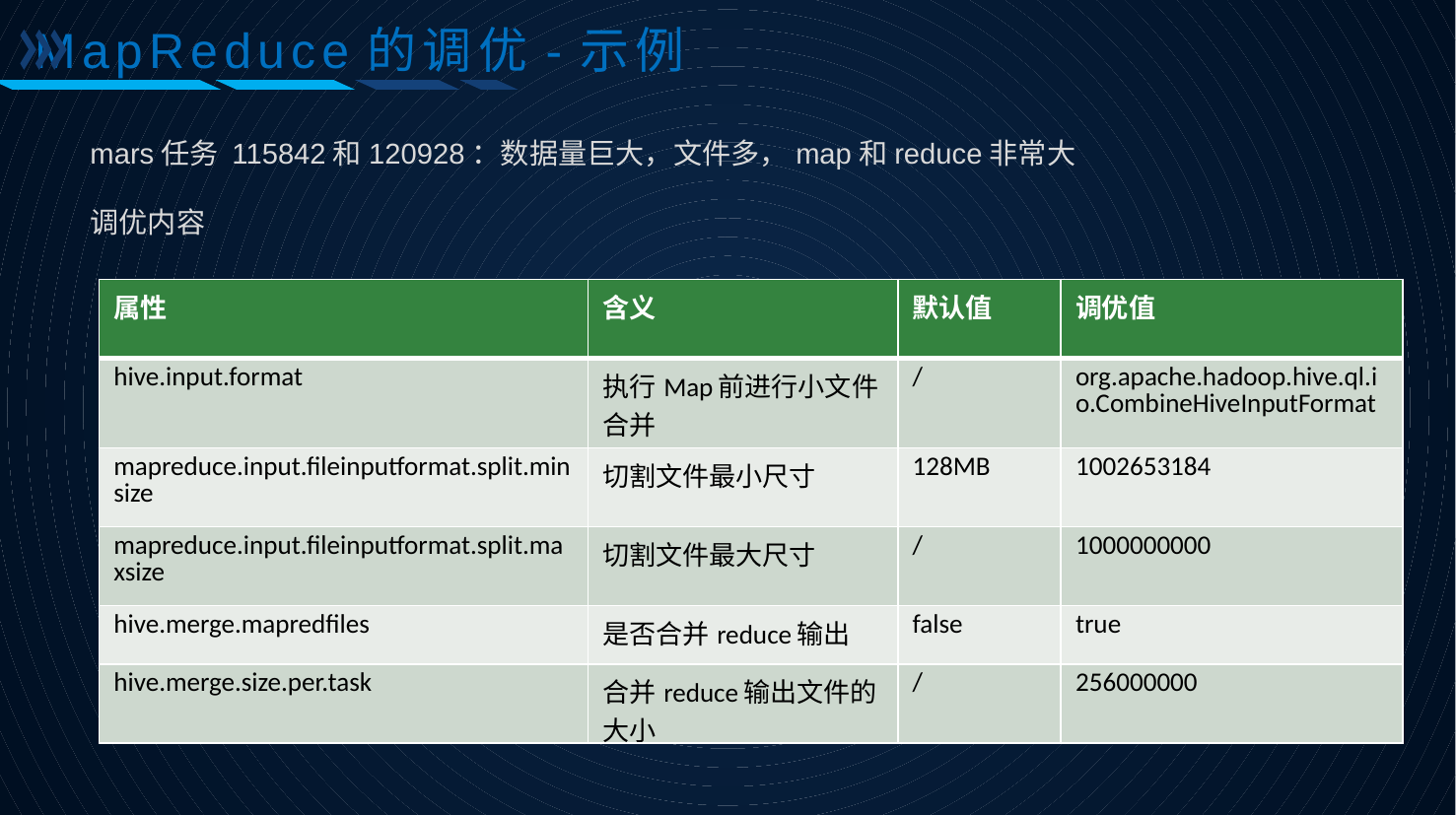

MapReduce的调优-示例

mars任务 115842和120928：数据量巨大，文件多，map和reduce非常大

调优内容

| 属性 | 含义 | 默认值 | 调优值 |
| --- | --- | --- | --- |
| hive.input.format | 执行Map前进行小文件合并 | / | org.apache.hadoop.hive.ql.io.CombineHiveInputFormat |
| mapreduce.input.fileinputformat.split.minsize | 切割文件最小尺寸 | 128MB | 1002653184 |
| mapreduce.input.fileinputformat.split.maxsize | 切割文件最大尺寸 | / | 1000000000 |
| hive.merge.mapredfiles | 是否合并reduce输出 | false | true |
| hive.merge.size.per.task | 合并reduce输出文件的大小 | / | 256000000 |